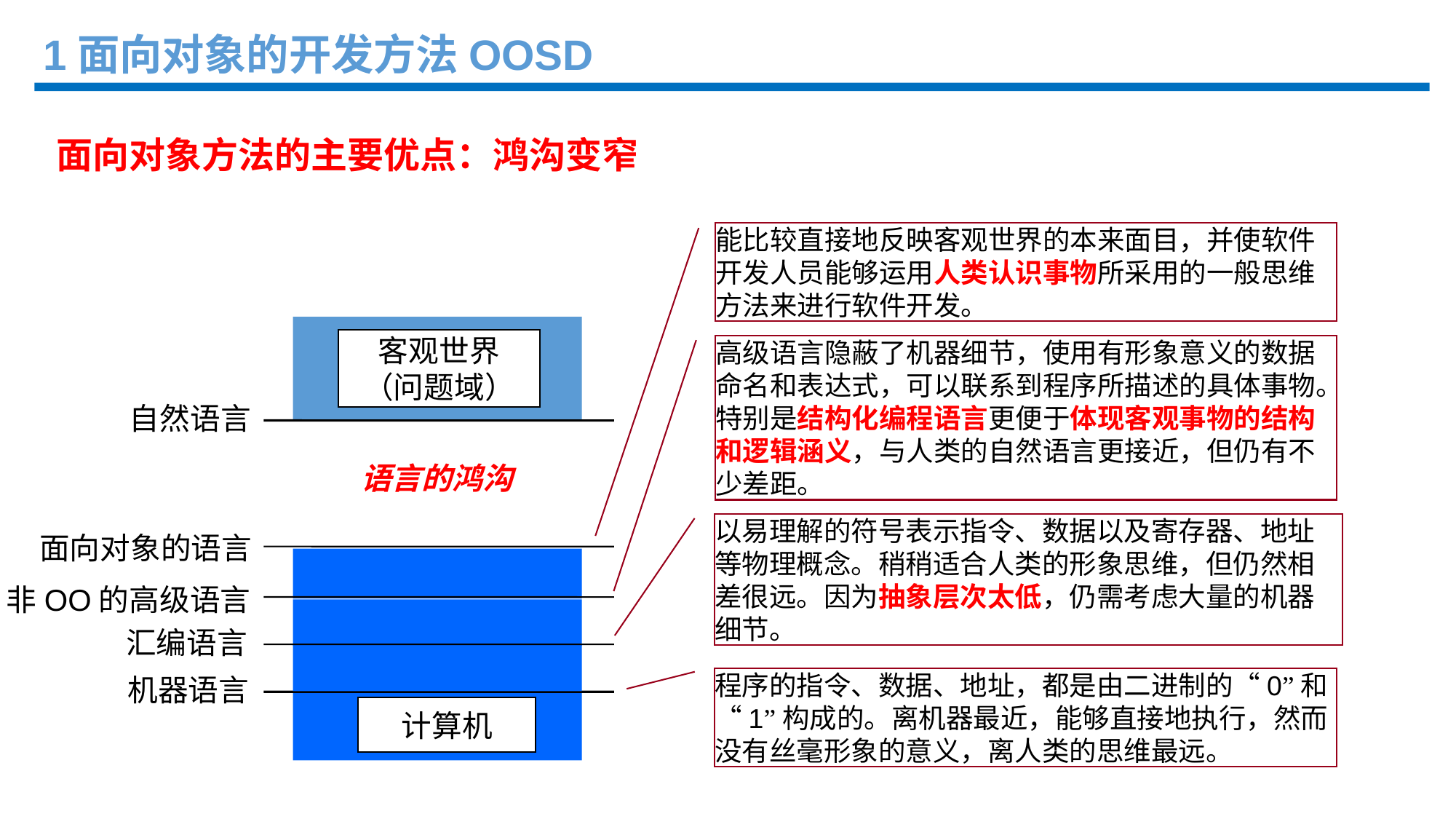

1面向对象的开发方法OOSD
面向对象方法的主要优点：鸿沟变窄
软件
能比较直接地反映客观世界的本来面目，并使软件开发人员能够运用人类认识事物所采用的一般思维方法来进行软件开发。

客观世界
（问题域）
自然语言

语言的鸿沟
面向对象的语言

非OO的高级语言

汇编语言

机器语言

计算机
高级语言隐蔽了机器细节，使用有形象意义的数据命名和表达式，可以联系到程序所描述的具体事物。特别是结构化编程语言更便于体现客观事物的结构和逻辑涵义，与人类的自然语言更接近，但仍有不少差距。
以易理解的符号表示指令、数据以及寄存器、地址等物理概念。稍稍适合人类的形象思维，但仍然相差很远。因为抽象层次太低，仍需考虑大量的机器细节。
程序的指令、数据、地址，都是由二进制的“0”和“1”构成的。离机器最近，能够直接地执行，然而没有丝毫形象的意义，离人类的思维最远。